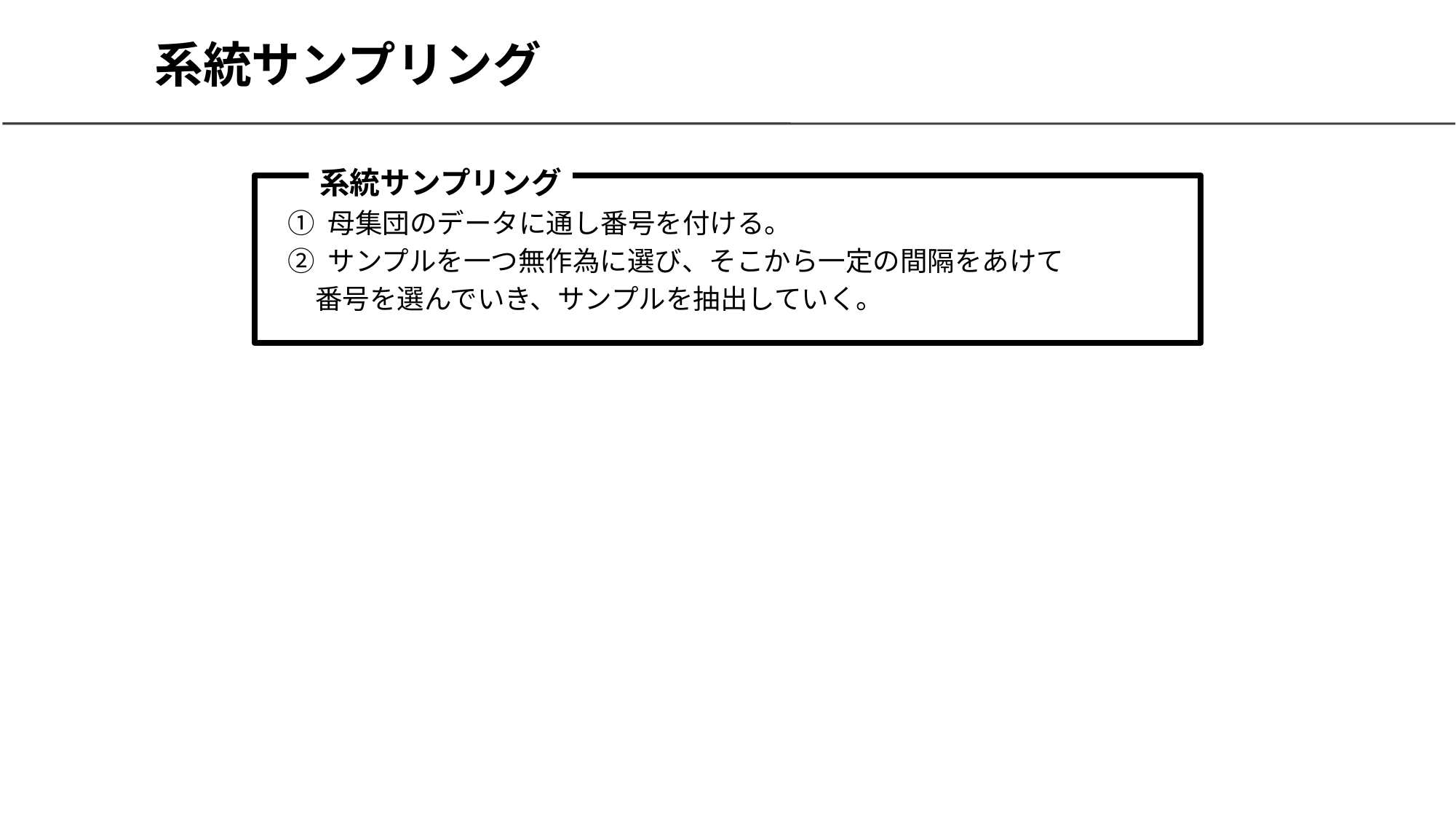

# 系統サンプリング
系統サンプリング

① 母集団のデータに通し番号を付ける。
② サンプルを一つ無作為に選び、そこから一定の間隔をあけて
　番号を選んでいき、サンプルを抽出していく。